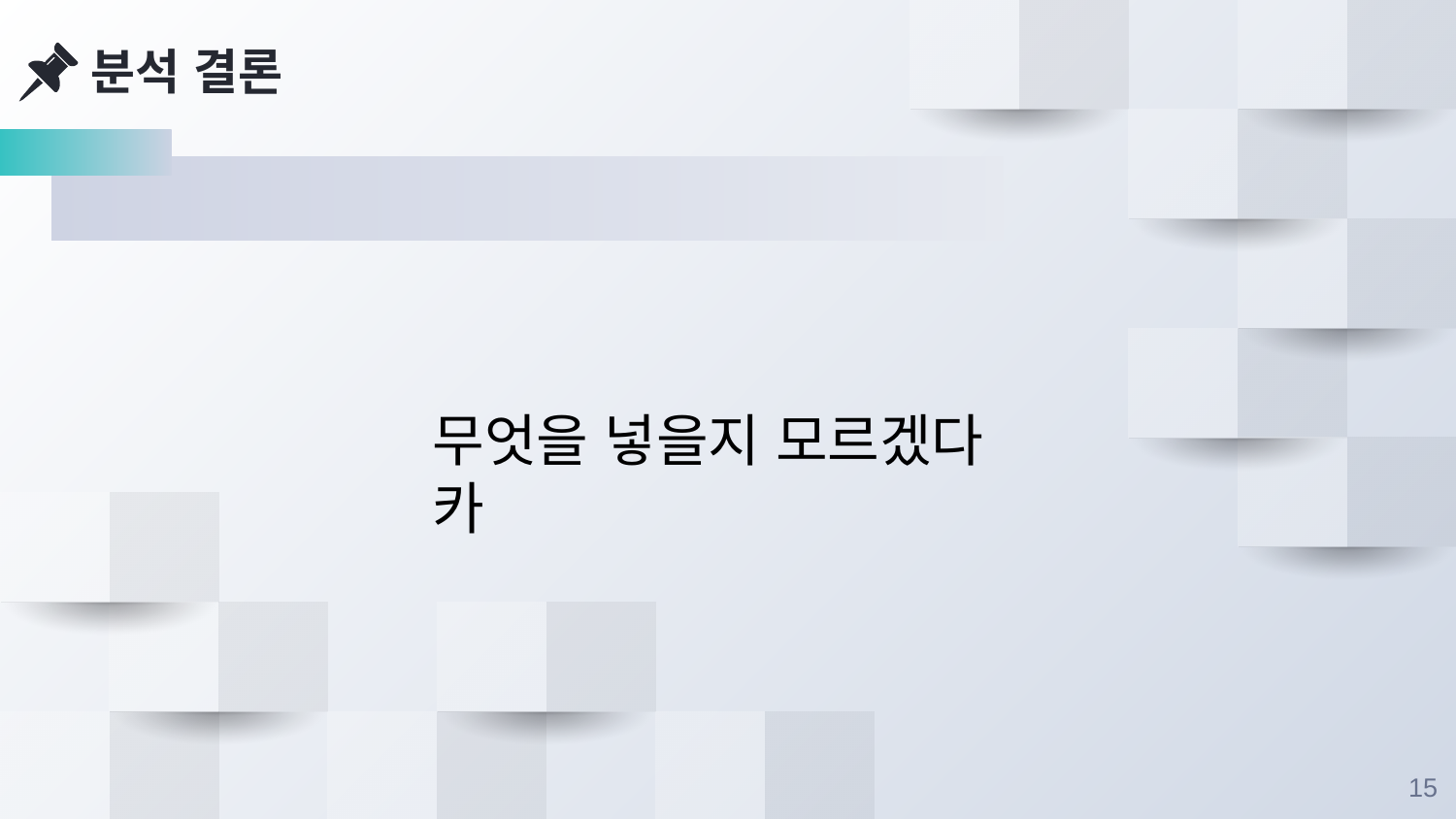

분석 결론

무엇을 넣을지 모르겠다 카
15